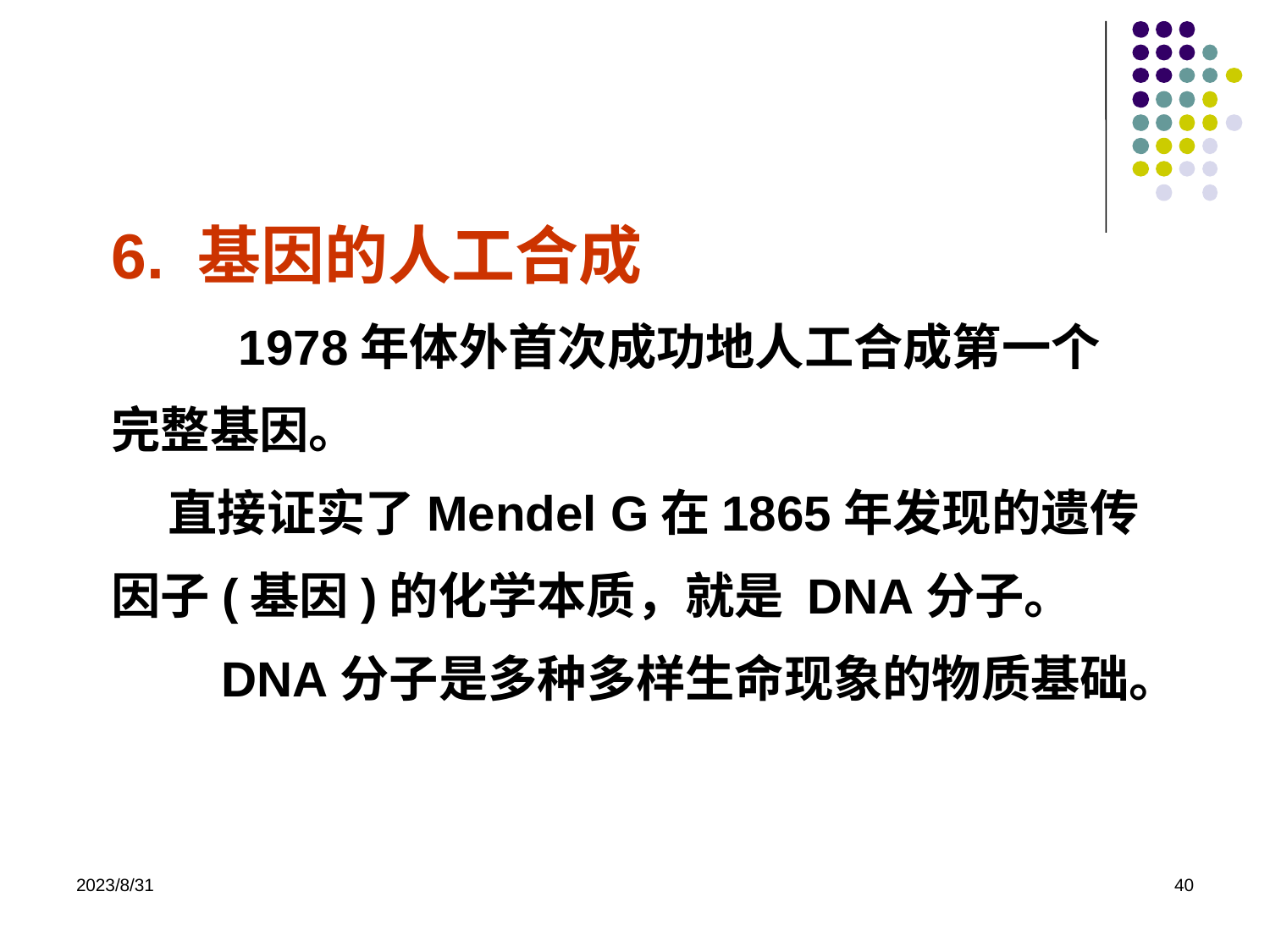

6. 基因的人工合成
     1978年体外首次成功地人工合成第一个完整基因。
    直接证实了Mendel G在1865年发现的遗传因子(基因)的化学本质，就是 DNA分子。
        DNA分子是多种多样生命现象的物质基础。
2023/8/31
40